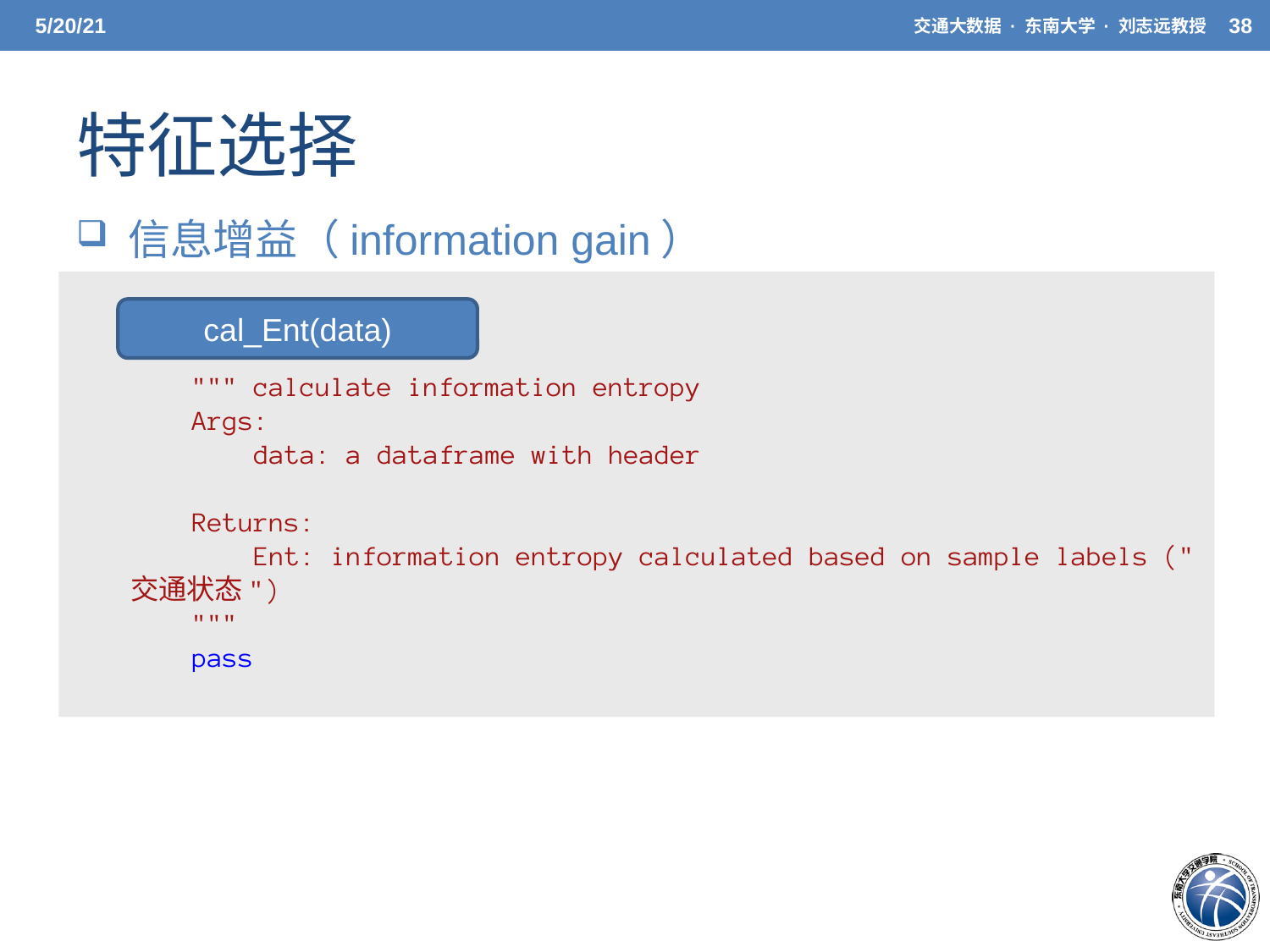

5/20/21
交通大数据 · 东南大学 · 刘志远教授
38
# 特征选择
 信息增益（information gain）

cal_Ent(data)
    """ calculate information entropy
    Args:
        data: a dataframe with header
    Returns:
        Ent: information entropy calculated based on sample labels ("交通状态")
    """
    pass